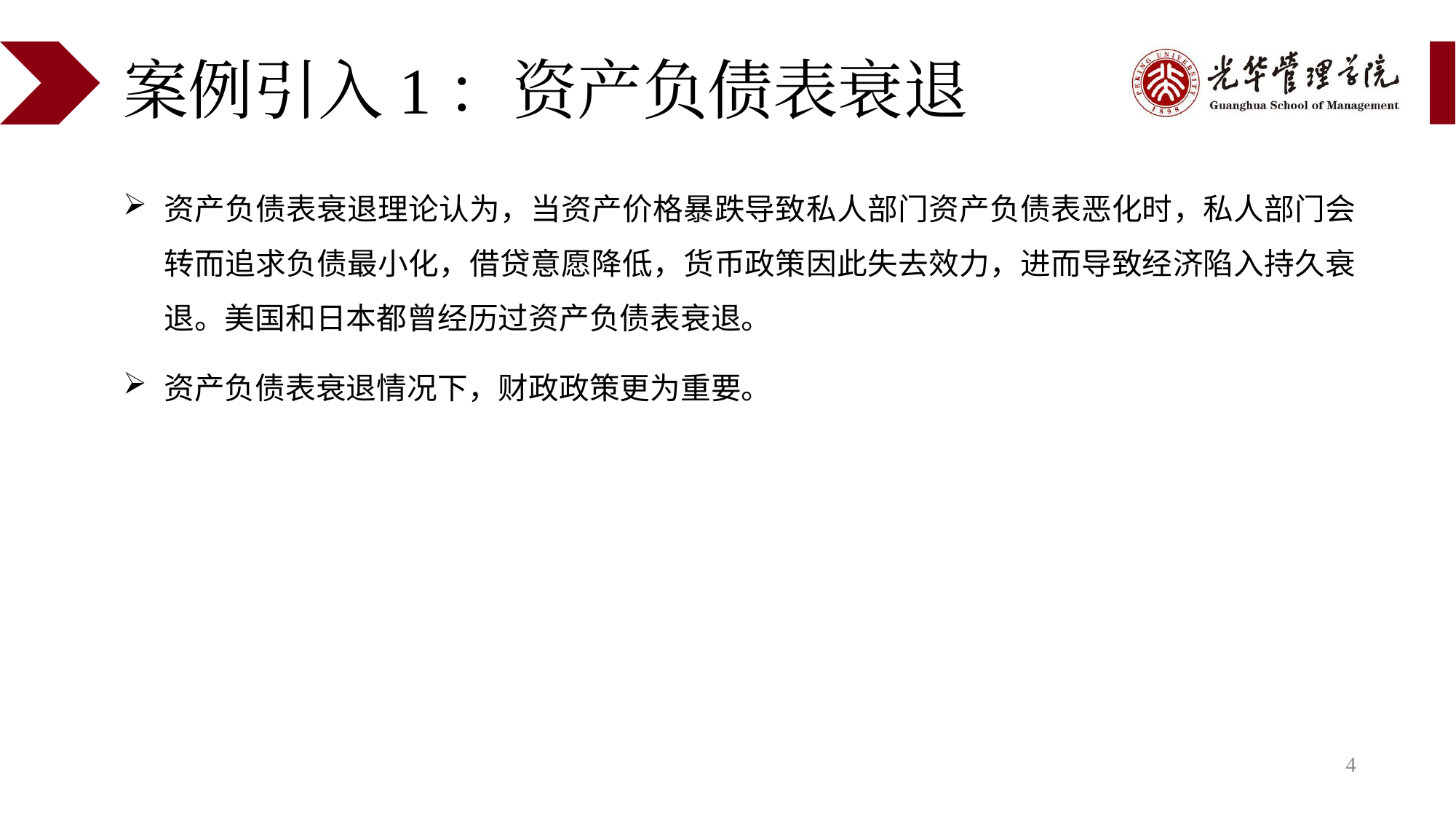

# 案例引入1：资产负债表衰退
资产负债表衰退理论认为，当资产价格暴跌导致私人部门资产负债表恶化时，私人部门会转而追求负债最小化，借贷意愿降低，货币政策因此失去效力，进而导致经济陷入持久衰退。美国和日本都曾经历过资产负债表衰退。
资产负债表衰退情况下，财政政策更为重要。
4